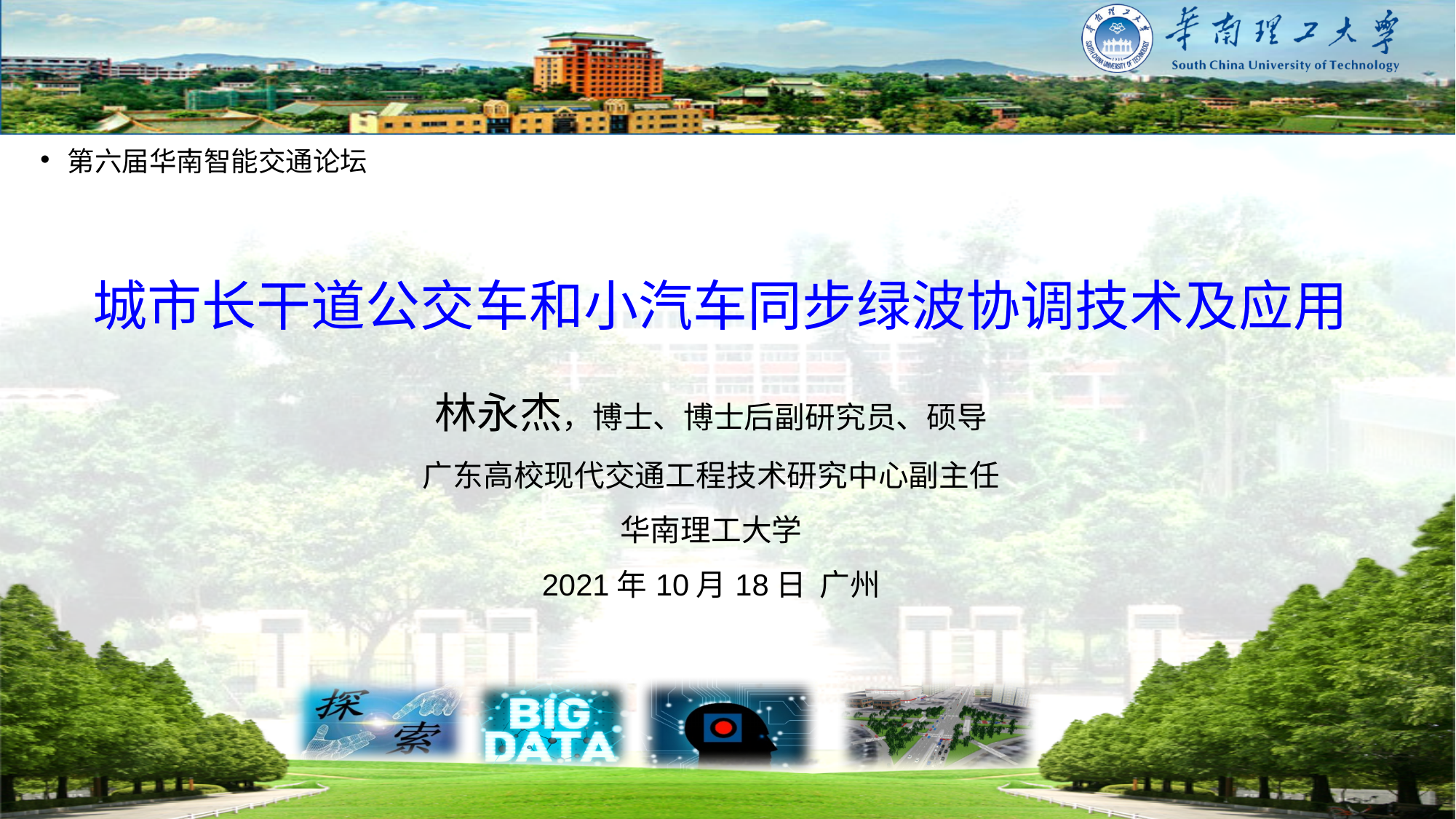

第六届华南智能交通论坛
# 城市长干道公交车和小汽车同步绿波协调技术及应用
林永杰，博士、博士后副研究员、硕导
广东高校现代交通工程技术研究中心副主任
华南理工大学
2021年10月18日  广州